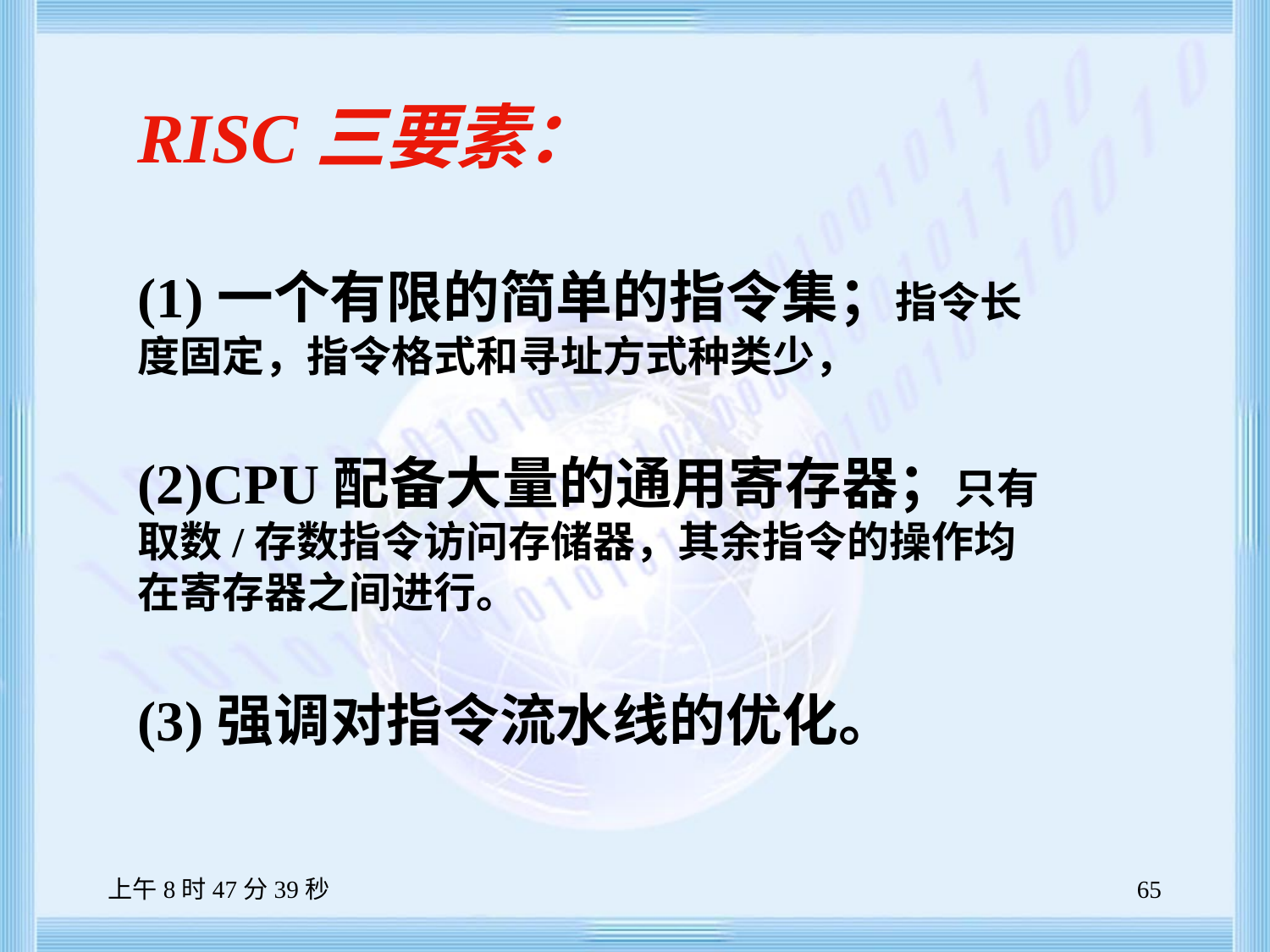

RISC三要素：

(1)一个有限的简单的指令集；指令长度固定，指令格式和寻址方式种类少，

(2)CPU配备大量的通用寄存器；只有取数/存数指令访问存储器，其余指令的操作均在寄存器之间进行。

(3)强调对指令流水线的优化。
上午8时47分39秒
65